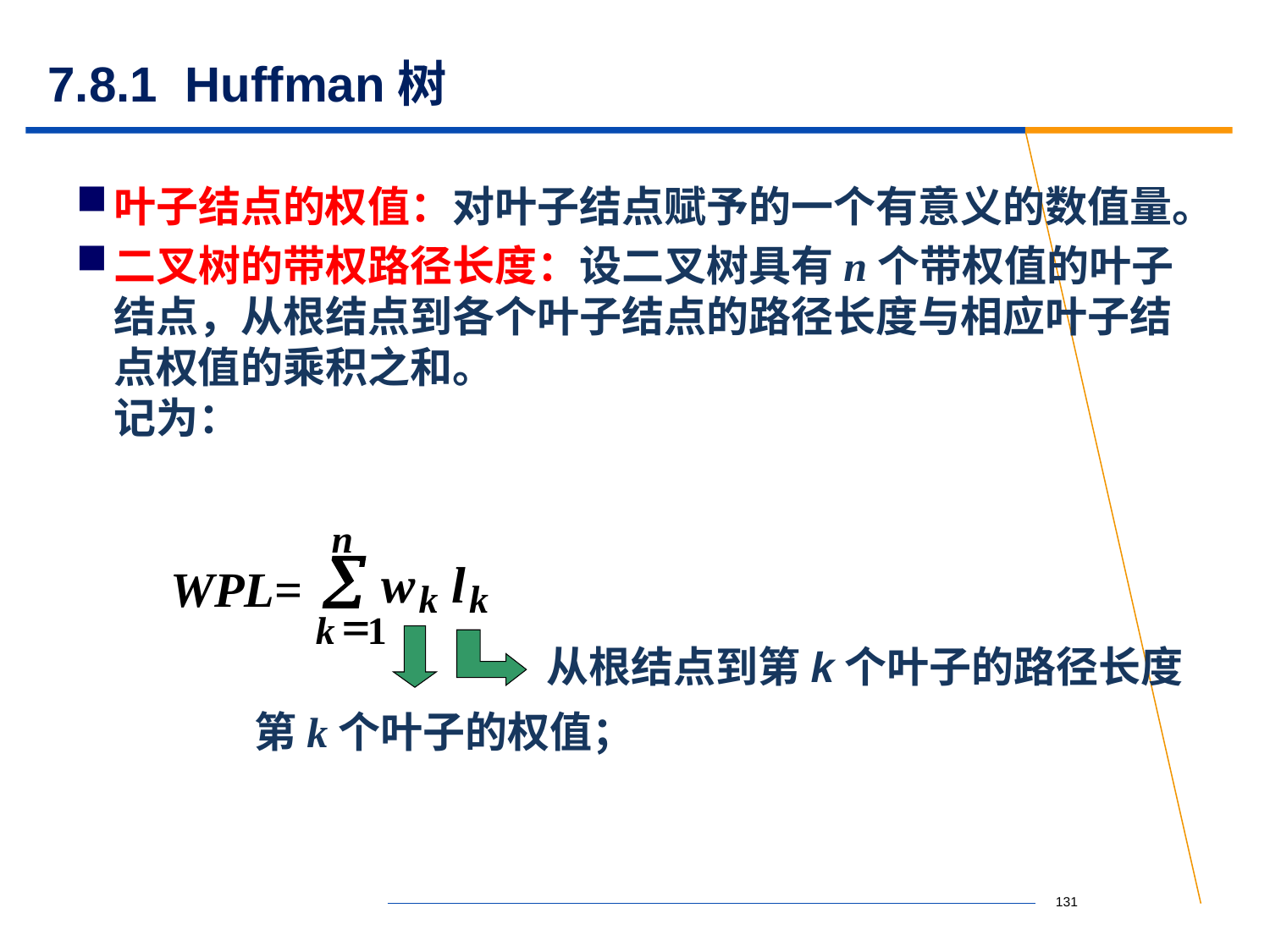

# 7.8.1  Huffman树
叶子结点的权值：对叶子结点赋予的一个有意义的数值量。
二叉树的带权路径长度：设二叉树具有n个带权值的叶子结点，从根结点到各个叶子结点的路径长度与相应叶子结点权值的乘积之和。
记为：
n
∑
w
l
k
k
=
1
k
WPL=

从根结点到第k个叶子的路径长度

第k个叶子的权值；